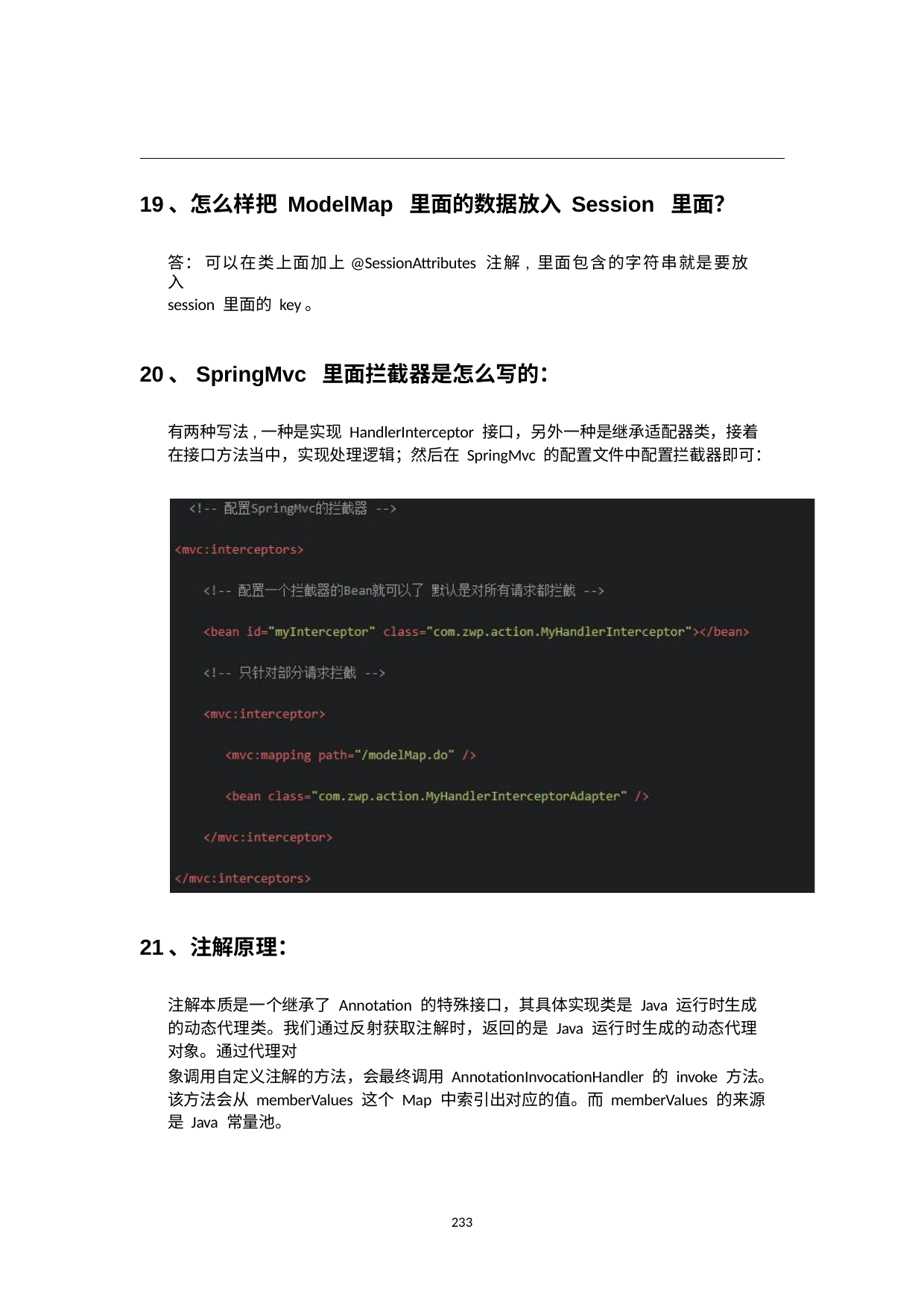

19、怎么样把 ModelMap 里面的数据放入 Session 里面？

答： 可以在类上面加上@SessionAttributes 注解, 里面包含的字符串就是要放入
session 里面的 key。
20、SpringMvc 里面拦截器是怎么写的：

有两种写法,一种是实现 HandlerInterceptor 接口，另外一种是继承适配器类，接着 在接口方法当中，实现处理逻辑；然后在 SpringMvc 的配置文件中配置拦截器即可：

21、注解原理：

注解本质是一个继承了 Annotation 的特殊接口，其具体实现类是 Java 运行时生成 的动态代理类。我们通过反射获取注解时，返回的是 Java 运行时生成的动态代理 对象。通过代理对
象调用自定义注解的方法，会最终调用 AnnotationInvocationHandler 的 invoke 方法。 该方法会从 memberValues 这个 Map 中索引出对应的值。而 memberValues 的来源 是 Java 常量池。
233